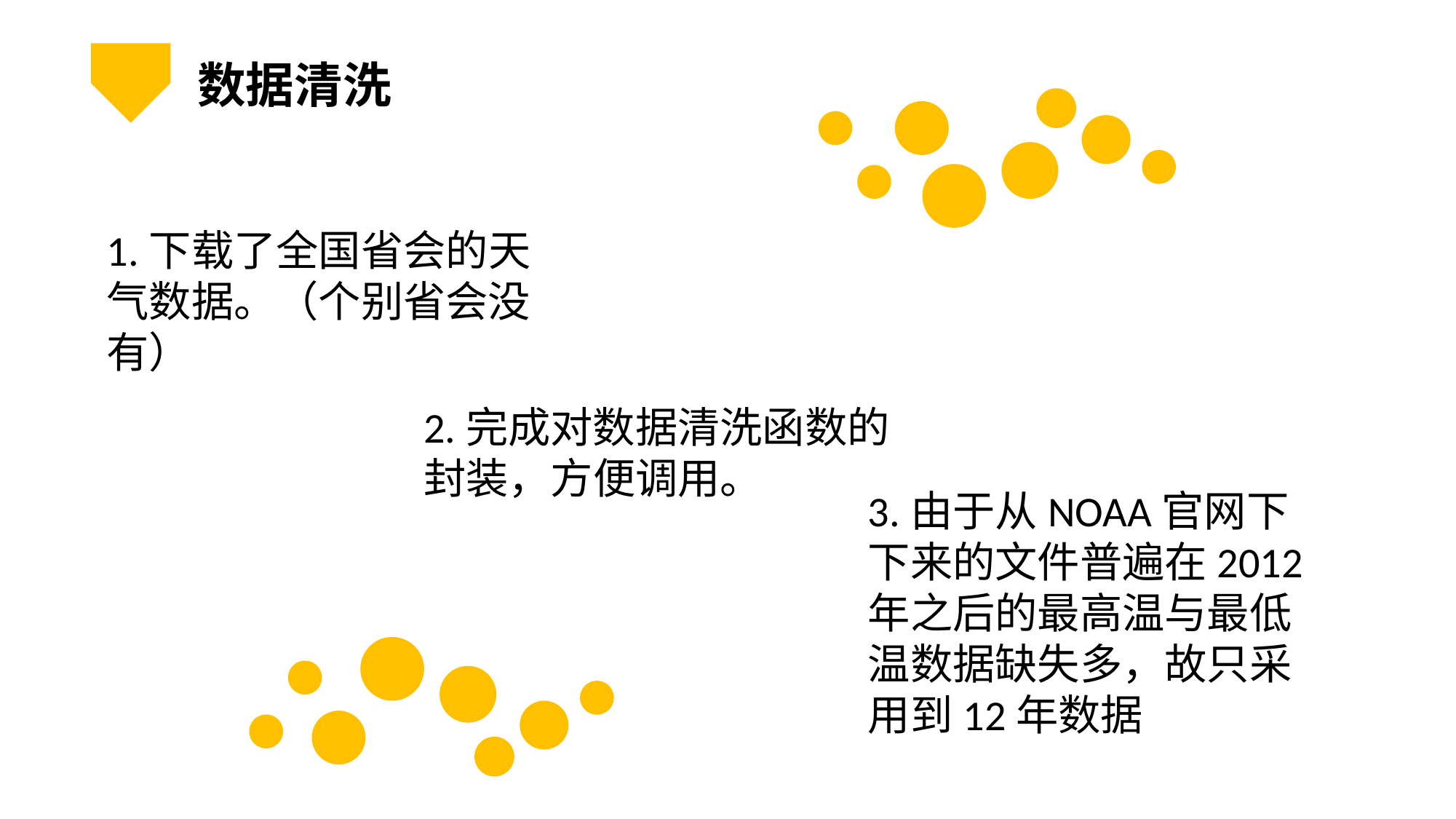

数据清洗

1.下载了全国省会的天气数据。（个别省会没有）
2.完成对数据清洗函数的封装，方便调用。
3.由于从NOAA官网下下来的文件普遍在2012年之后的最高温与最低温数据缺失多，故只采用到12年数据